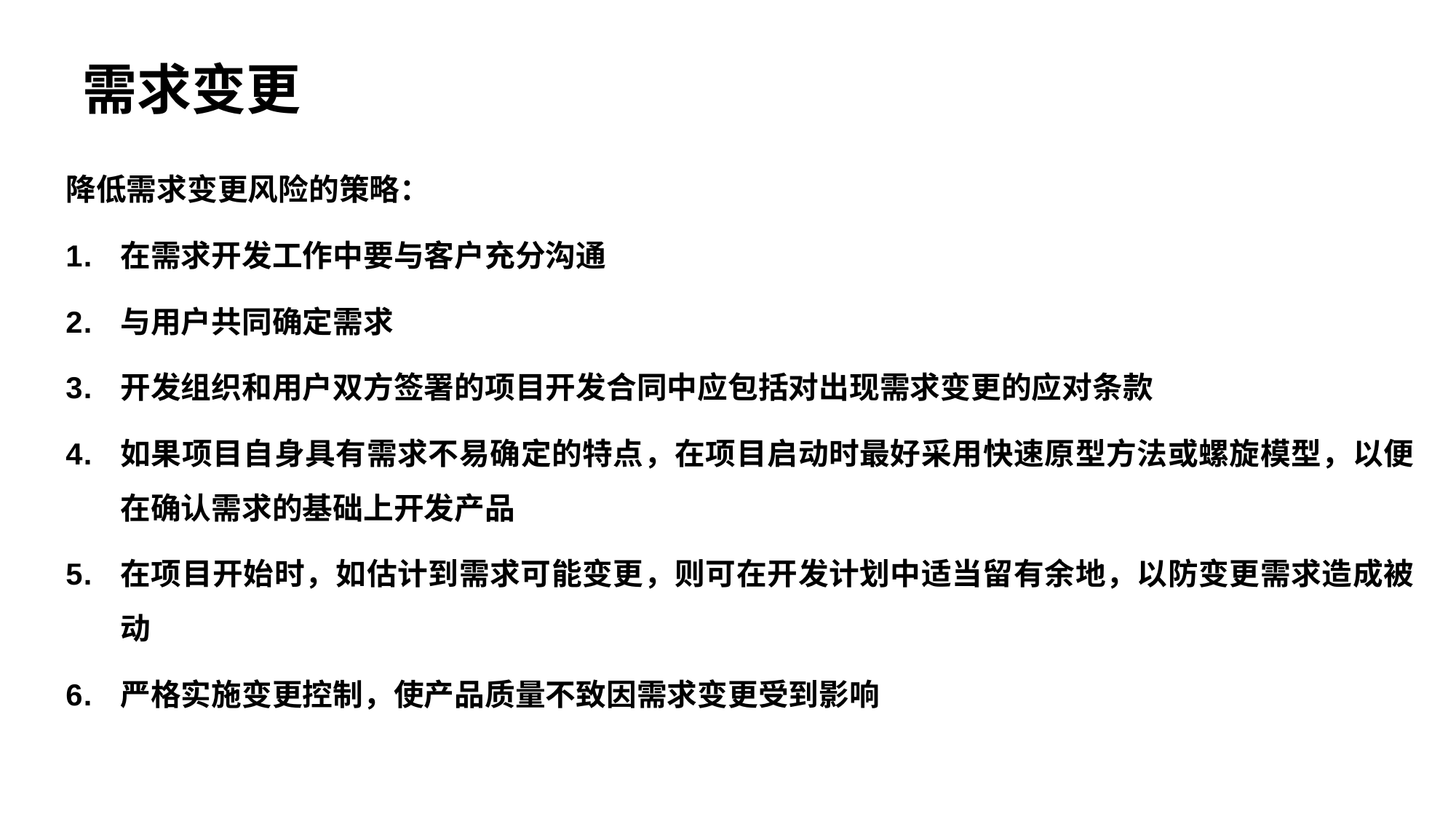

需求变更
降低需求变更风险的策略：
在需求开发工作中要与客户充分沟通
与用户共同确定需求
开发组织和用户双方签署的项目开发合同中应包括对出现需求变更的应对条款
如果项目自身具有需求不易确定的特点，在项目启动时最好采用快速原型方法或螺旋模型，以便在确认需求的基础上开发产品
在项目开始时，如估计到需求可能变更，则可在开发计划中适当留有余地，以防变更需求造成被动
严格实施变更控制，使产品质量不致因需求变更受到影响